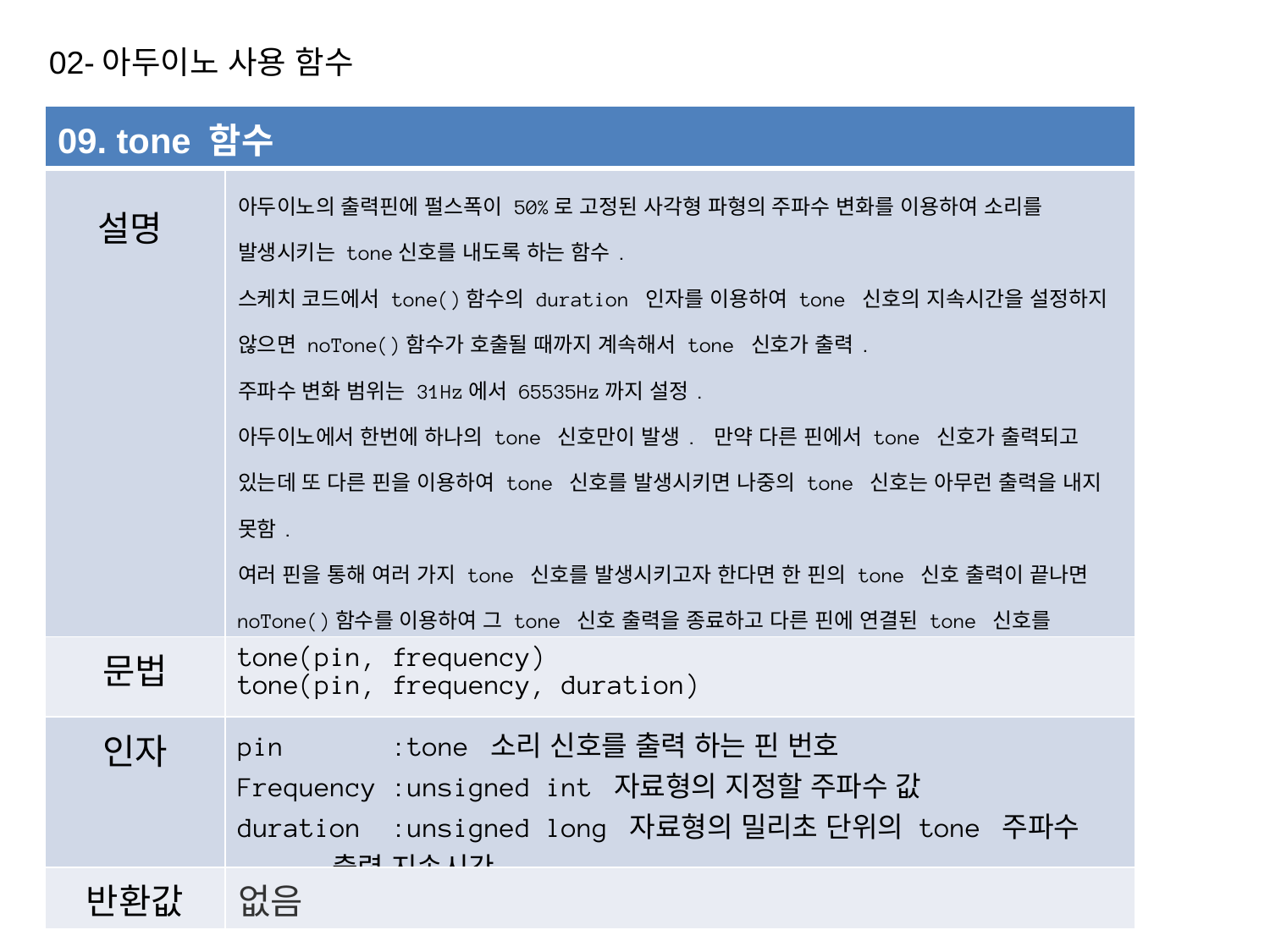

02-아두이노 사용 함수
| 09. tone 함수 |  |
| --- | --- |
| 설명 | 아두이노의 출력핀에 펄스폭이 50%로 고정된 사각형 파형의 주파수 변화를 이용하여 소리를 발생시키는 tone신호를 내도록 하는 함수. 스케치 코드에서 tone()함수의 duration 인자를 이용하여 tone 신호의 지속시간을 설정하지 않으면 noTone()함수가 호출될 때까지 계속해서 tone 신호가 출력. 주파수 변화 범위는 31Hz에서 65535Hz까지 설정. 아두이노에서 한번에 하나의 tone 신호만이 발생. 만약 다른 핀에서 tone 신호가 출력되고 있는데 또 다른 핀을 이용하여 tone 신호를 발생시키면 나중의 tone 신호는 아무런 출력을 내지 못함. 여러 핀을 통해 여러 가지 tone 신호를 발생시키고자 한다면 한 핀의 tone 신호 출력이 끝나면 noTone()함수를 이용하여 그 tone 신호 출력을 종료하고 다른 핀에 연결된 tone 신호를 출력하는 방법을 쓸 수 있다. tone()신호의 출력을 위해서는 지정된 핀에 피에조 부저나 스피커를 연결. |
| 문법 | tone(pin, frequency) tone(pin, frequency, duration) |
| 인자 | pin :tone 소리 신호를 출력 하는 핀 번호 Frequency :unsigned int 자료형의 지정할 주파수 값 duration :unsigned long 자료형의 밀리초 단위의 tone 주파수 출력 지속시간 |
| 반환값 | 없음 |